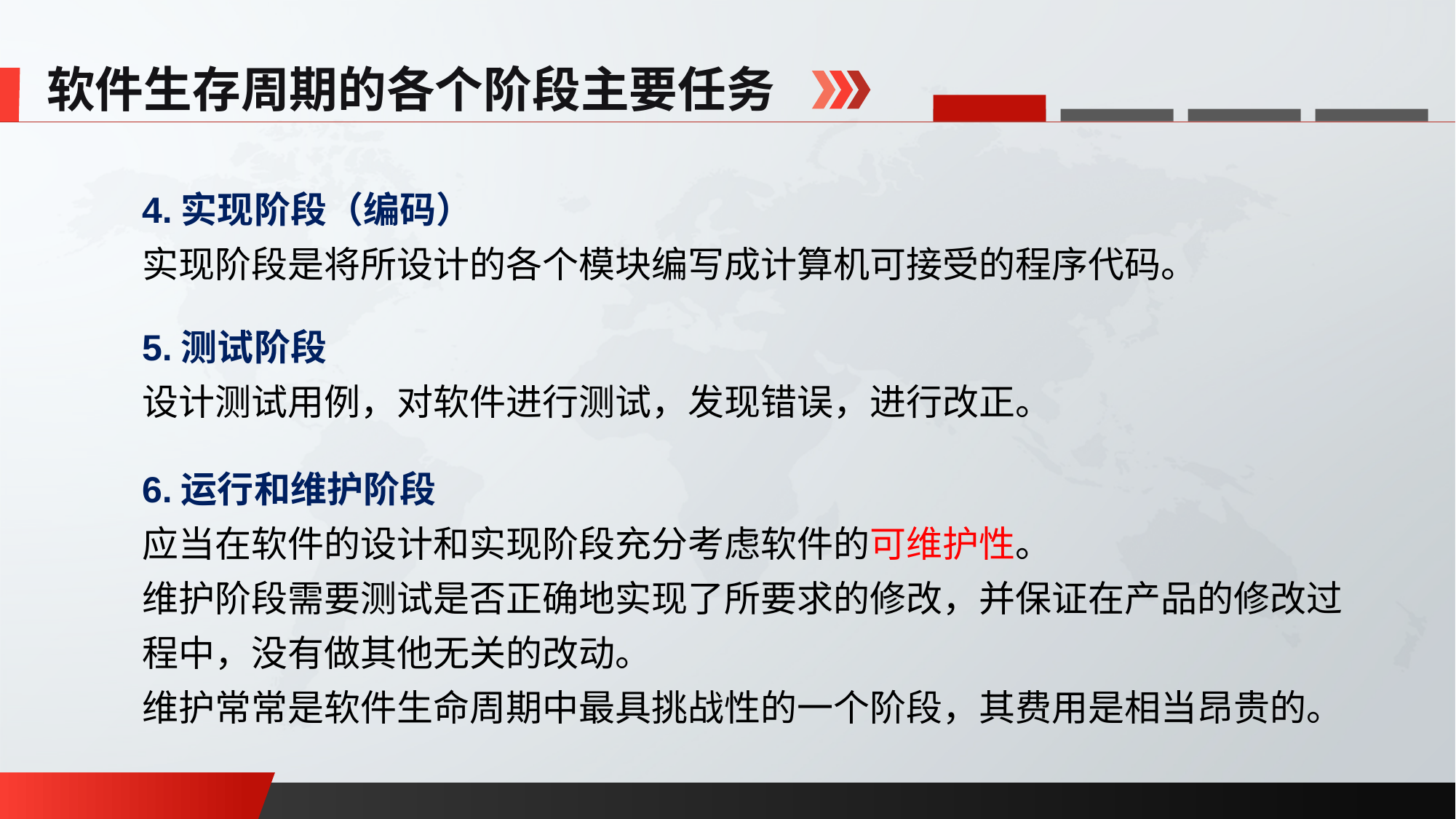

软件生存周期的各个阶段主要任务

4.实现阶段（编码）
实现阶段是将所设计的各个模块编写成计算机可接受的程序代码。
5.测试阶段
设计测试用例，对软件进行测试，发现错误，进行改正。
6.运行和维护阶段
应当在软件的设计和实现阶段充分考虑软件的可维护性。
维护阶段需要测试是否正确地实现了所要求的修改，并保证在产品的修改过程中，没有做其他无关的改动。
维护常常是软件生命周期中最具挑战性的一个阶段，其费用是相当昂贵的。